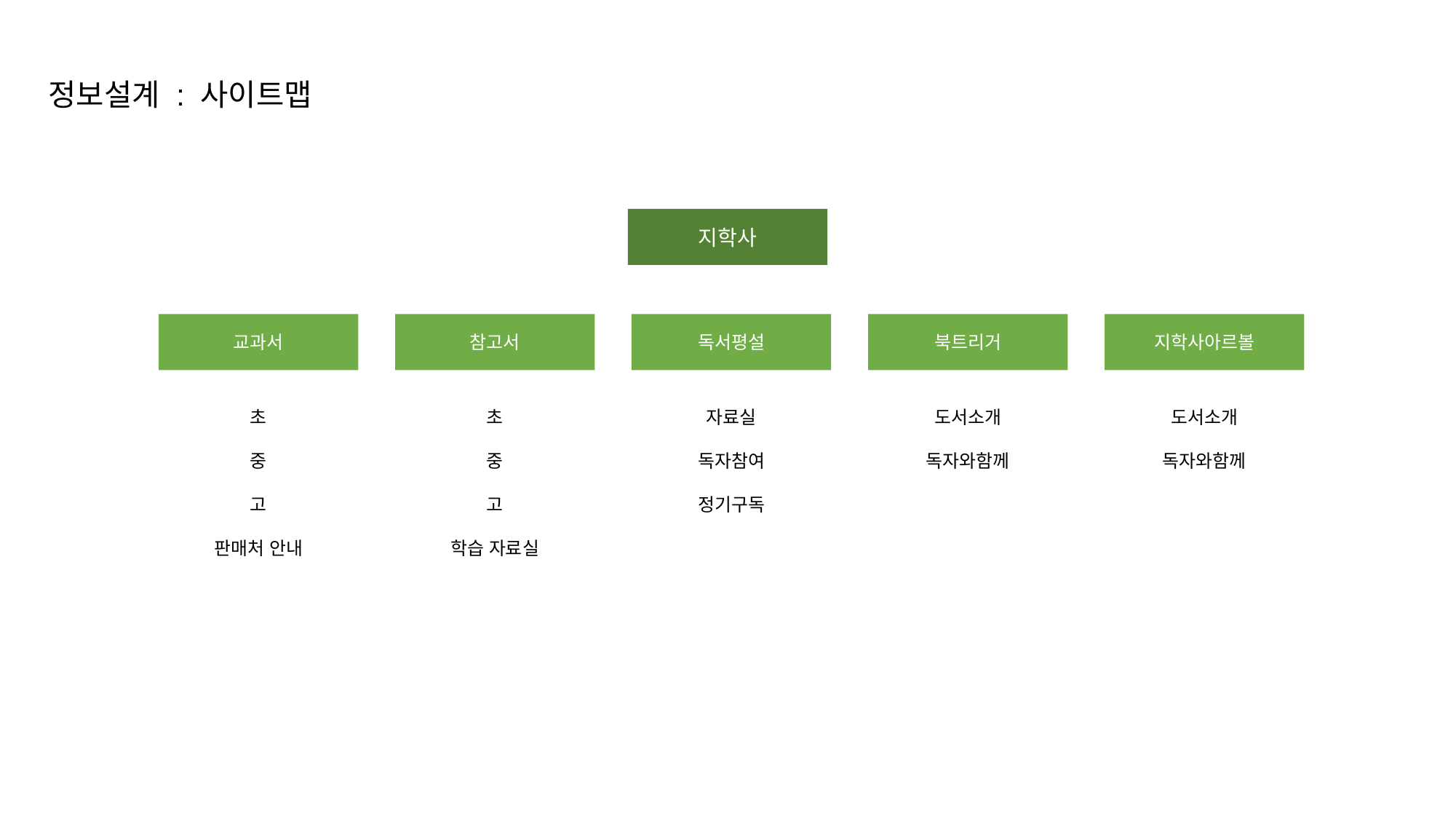

정보설계 : 사이트맵
지학사
교과서
참고서
독서평설
북트리거
지학사아르볼
초

중

고

판매처 안내
초

중

고

학습 자료실
자료실

독자참여

정기구독
도서소개

독자와함께
도서소개

독자와함께